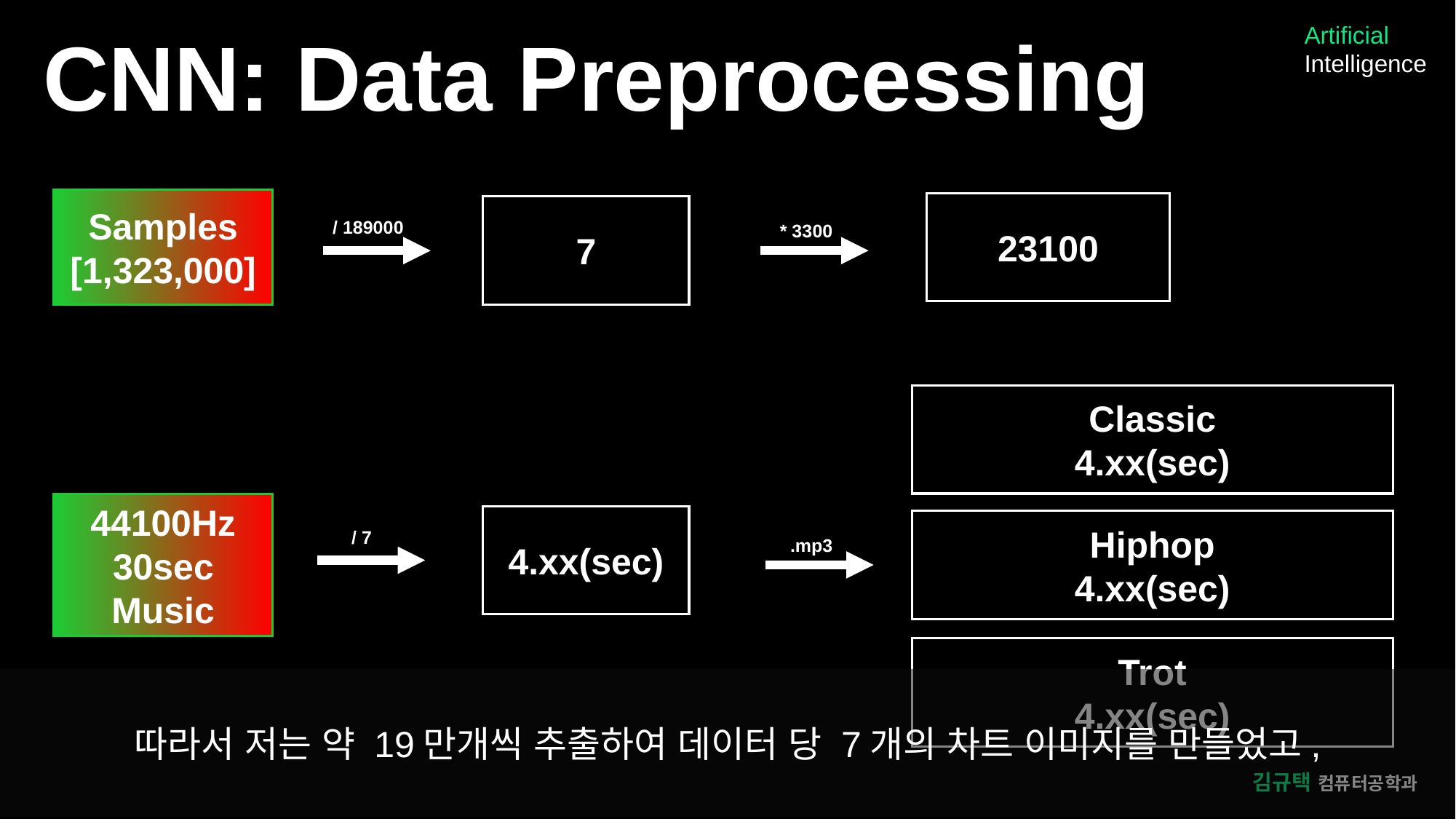

Artificial
Intelligence
CNN: Data Preprocessing
Samples
[1,323,000]
23100
7
/ 189000
* 3300
Classic
4.xx(sec)
44100Hz
30sec
Music
4.xx(sec)
Hiphop
4.xx(sec)
/ 7
.mp3
Trot
4.xx(sec)
따라서 저는 약 19만개씩 추출하여 데이터 당 7개의 차트 이미지를 만들었고,
김규택 컴퓨터공학과